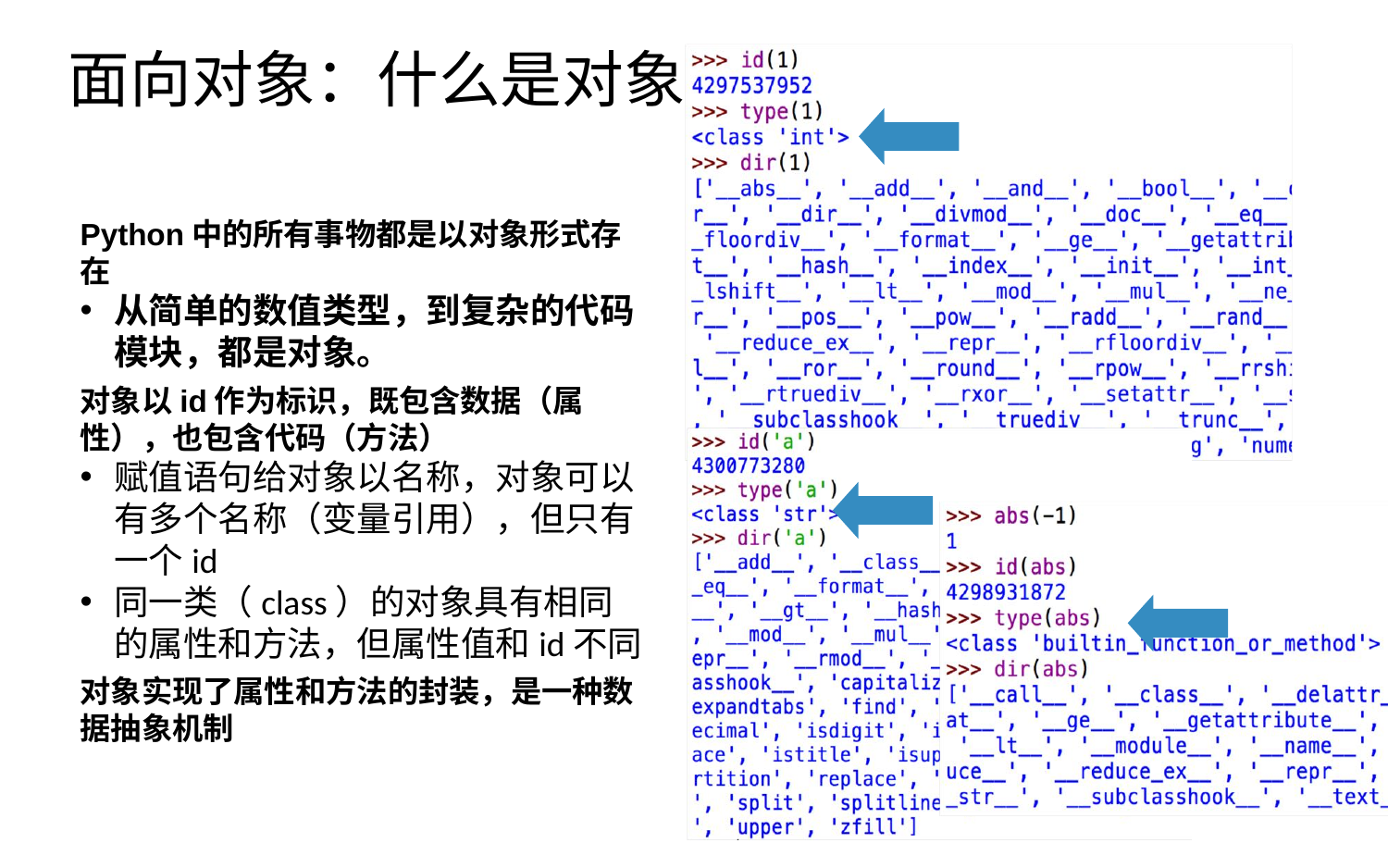

# 面向对象：什么是对象？

Python中的所有事物都是以对象形式存在
从简单的数值类型，到复杂的代码模块，都是对象。
对象以id作为标识，既包含数据（属性），也包含代码（方法）
赋值语句给对象以名称，对象可以有多个名称（变量引用），但只有一个id
同一类（class）的对象具有相同的属性和方法，但属性值和id不同
对象实现了属性和方法的封装，是一种数据抽象机制